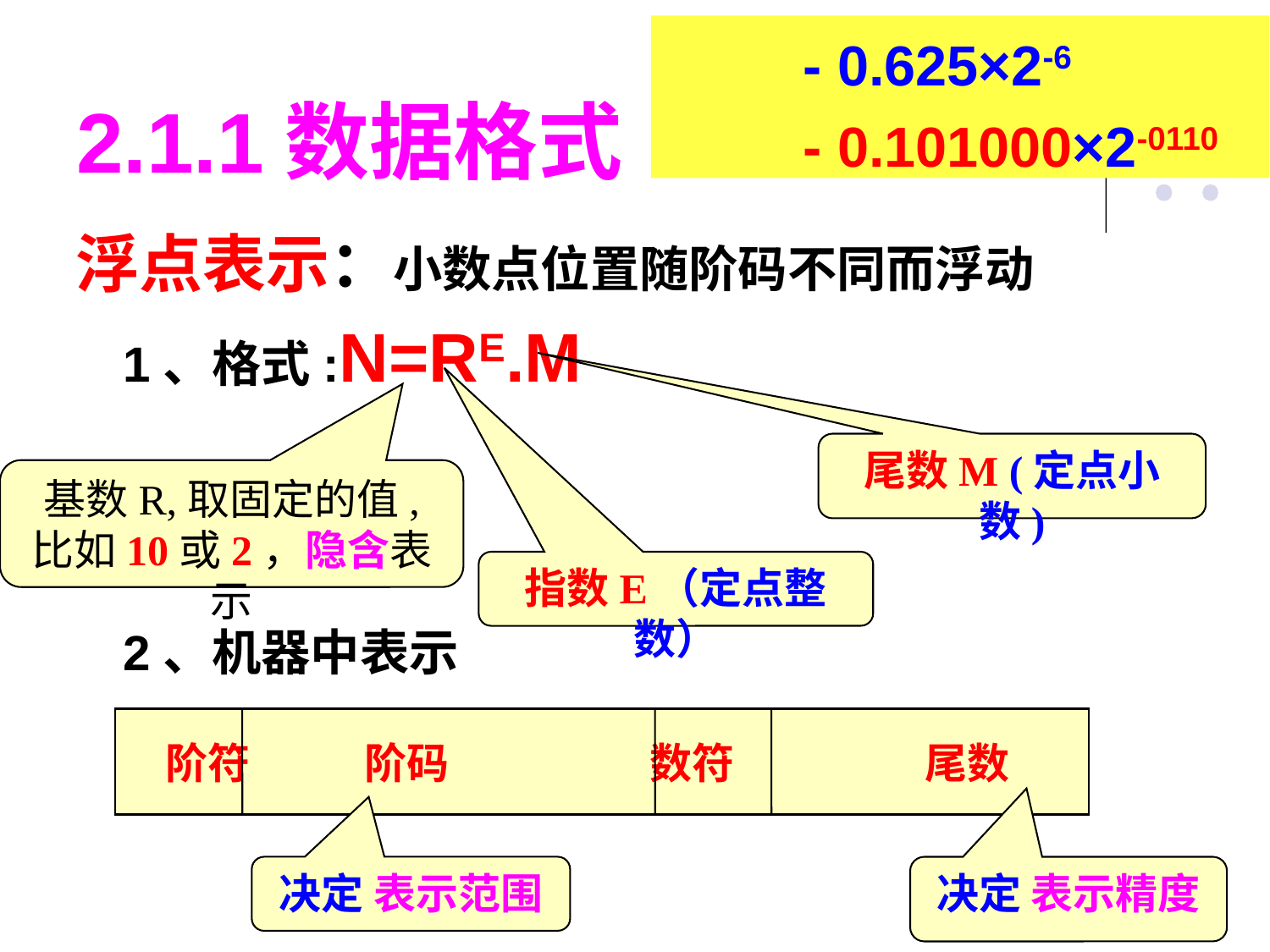

- 0.625×2-6
- 0.101000×2-0110
2.1.1数据格式
浮点表示：小数点位置随阶码不同而浮动
1、格式:N=RE.M

2、机器中表示
尾数M (定点小数)
基数R,取固定的值,
比如10或2，隐含表示
指数E（定点整数）
阶符            阶码                     数符                    尾数

决定 表示范围
决定 表示精度
#
10